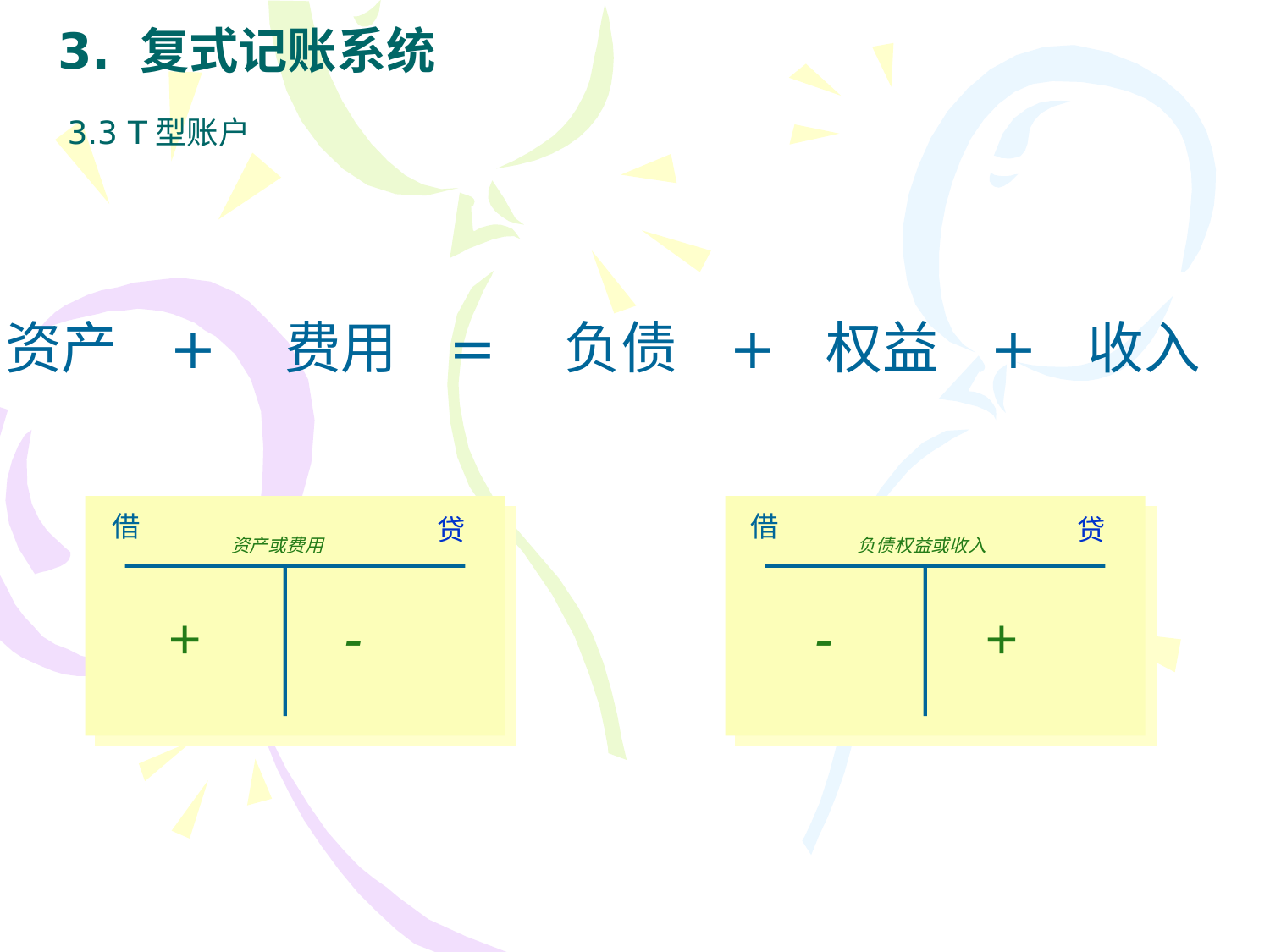

# 3. 复式记账系统
3.3 T型账户
资产   +   费用   =   负债   +  权益   +  收入

借
资产或费用
贷

借
负债权益或收入
贷

+
 -
-
+
31